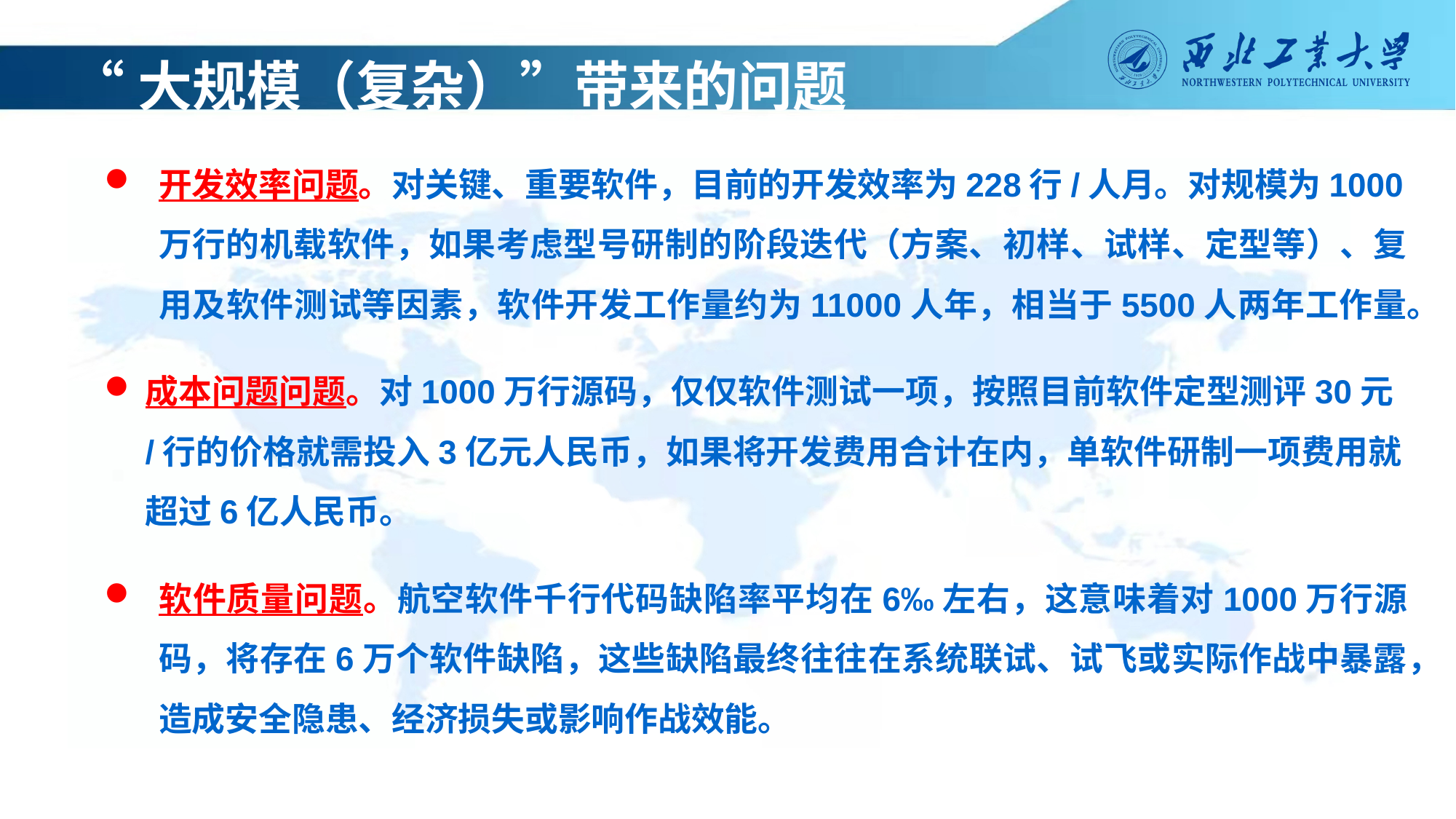

“大规模（复杂）”带来的问题
开发效率问题。对关键、重要软件，目前的开发效率为228行/人月。对规模为1000万行的机载软件，如果考虑型号研制的阶段迭代（方案、初样、试样、定型等）、复用及软件测试等因素，软件开发工作量约为11000人年，相当于5500人两年工作量。
成本问题问题。对1000万行源码，仅仅软件测试一项，按照目前软件定型测评30元/行的价格就需投入3亿元人民币，如果将开发费用合计在内，单软件研制一项费用就超过6亿人民币。
软件质量问题。航空软件千行代码缺陷率平均在6‰左右，这意味着对1000万行源码，将存在6万个软件缺陷，这些缺陷最终往往在系统联试、试飞或实际作战中暴露，造成安全隐患、经济损失或影响作战效能。